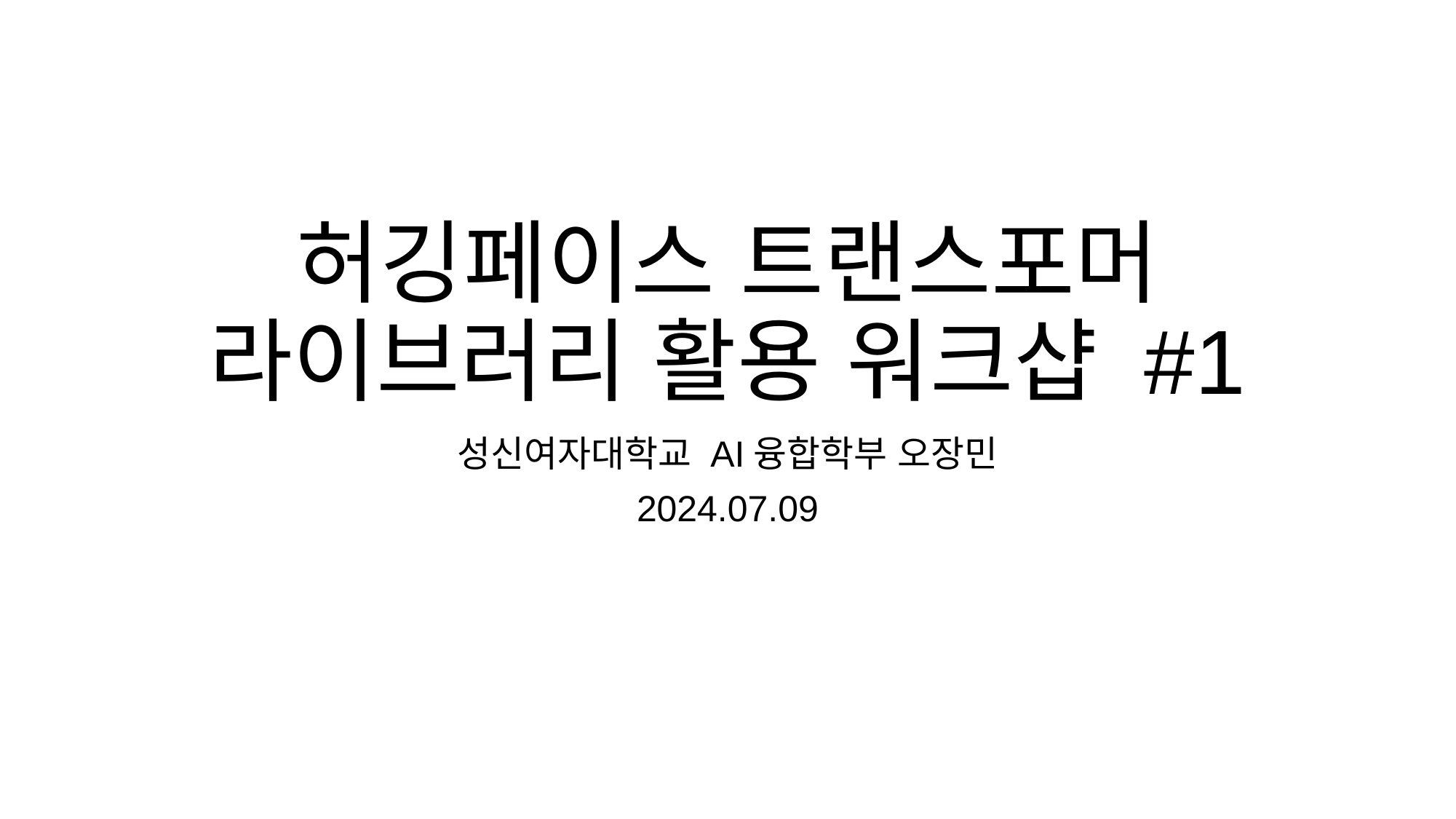

# 허깅페이스 트랜스포머 라이브러리 활용 워크샵 #1
성신여자대학교 AI융합학부 오장민
2024.07.09